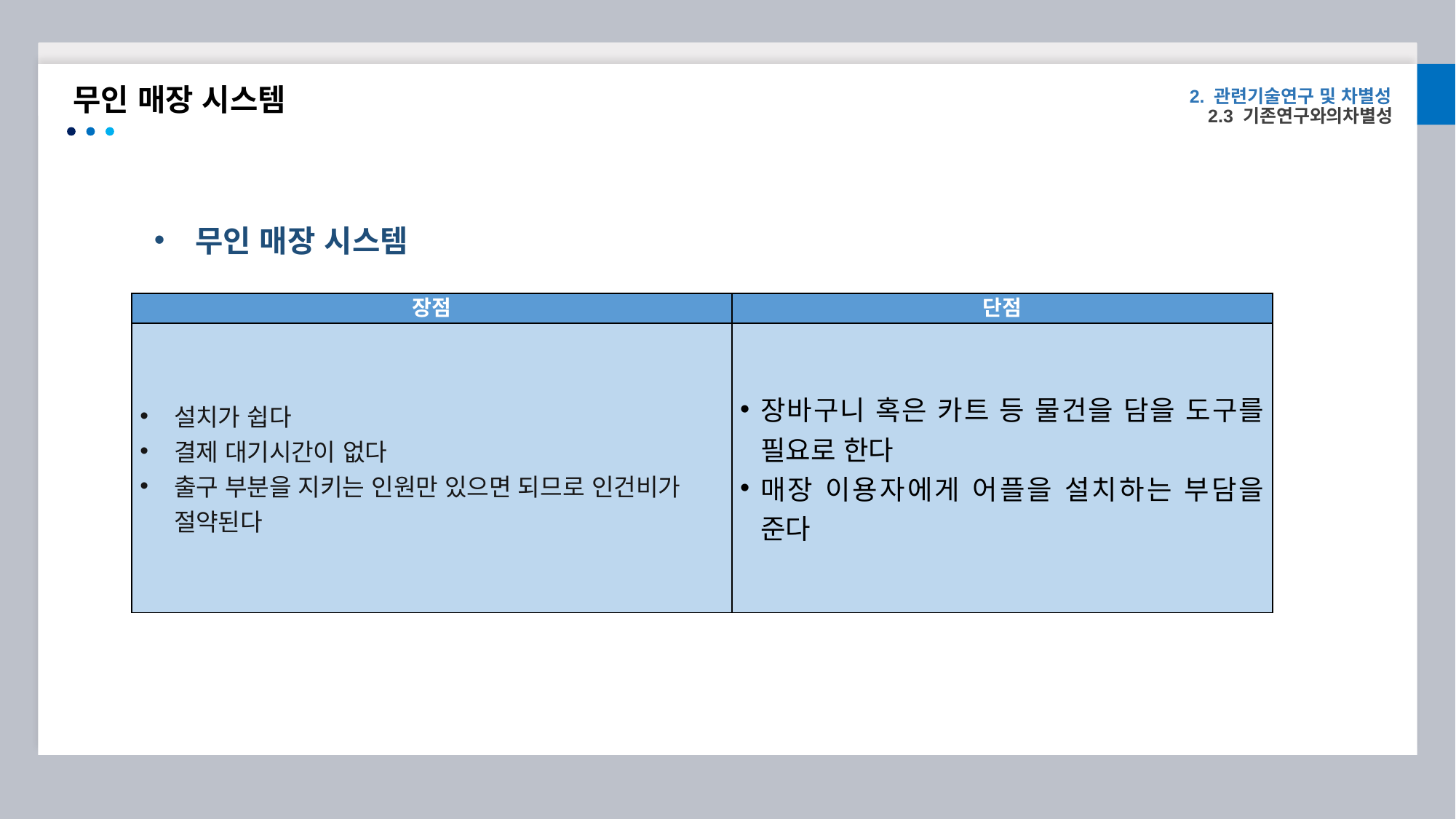

무인 매장 시스템
2. 관련기술연구 및 차별성
2.3 기존연구와의차별성

무인 매장 시스템
| 장점 | 단점 |
| --- | --- |
| 설치가 쉽다 결제 대기시간이 없다 출구 부분을 지키는 인원만 있으면 되므로 인건비가 절약된다 | 장바구니 혹은 카트 등 물건을 담을 도구를 필요로 한다 매장 이용자에게 어플을 설치하는 부담을 준다 |